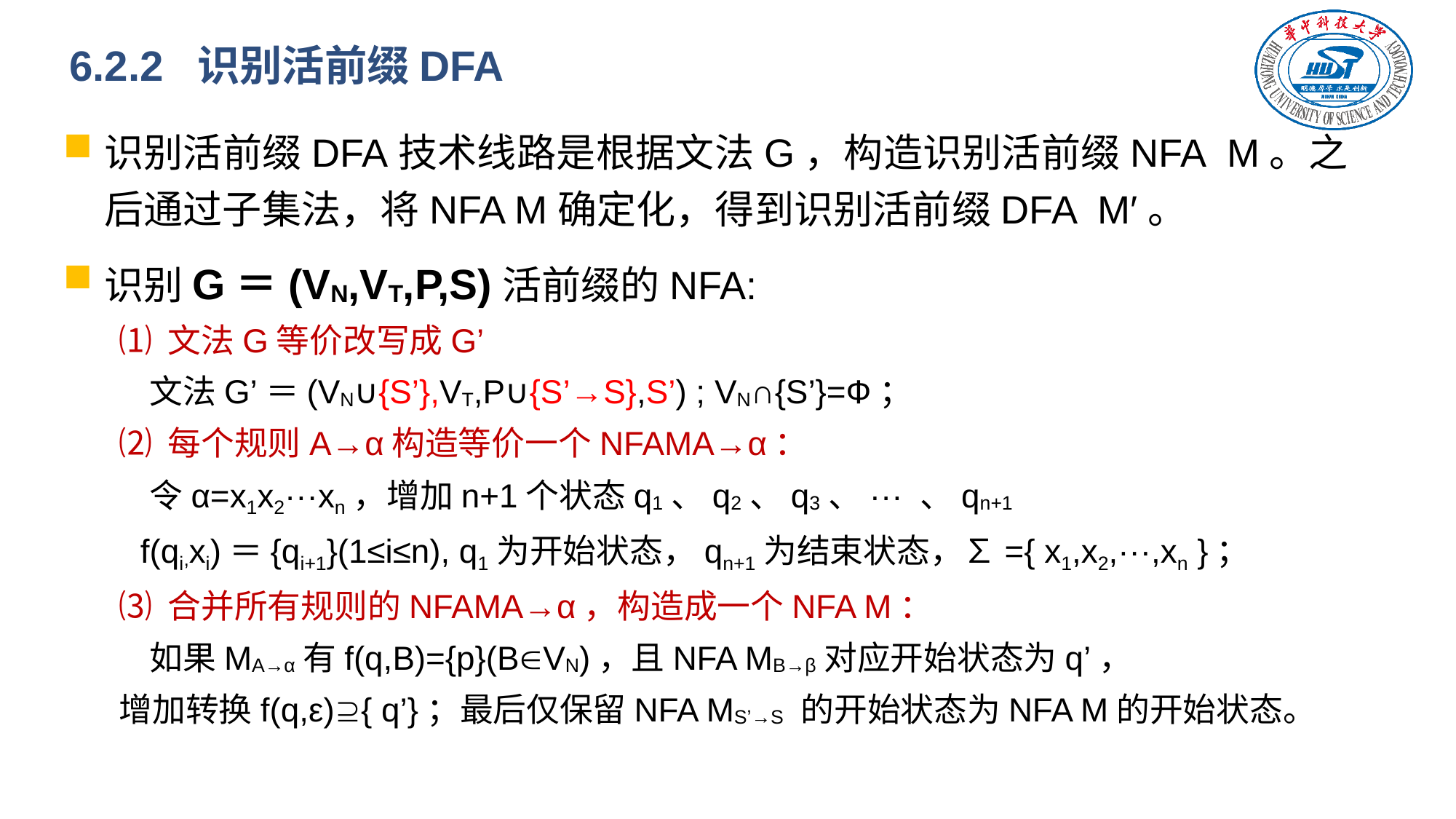

# 6.2.2  识别活前缀DFA
识别活前缀DFA技术线路是根据文法G，构造识别活前缀NFA  M。之后通过子集法，将NFA M确定化，得到识别活前缀DFA  M′。
识别G＝(VN,VT,P,S)活前缀的NFA:
⑴ 文法G等价改写成G’
   文法G’＝(VN∪{S’},VT,P∪{S’→S},S’) ; VN∩{S’}=Ф；
⑵ 每个规则A→α构造等价一个NFAMA→α：
   令α=x1x2···xn，增加n+1个状态q1、q2、q3、··· 、qn+1
    f(qi,xi)＝{qi+1}(1≤i≤n), q1为开始状态，qn+1为结束状态，∑={ x1,x2,···,xn }；
⑶ 合并所有规则的NFAMA→α，构造成一个NFA M：
   如果MA→α有f(q,B)={p}(B∈VN)，且NFA MB→β对应开始状态为q’，
增加转换f(q,ε)⊇{ q’}；最后仅保留NFA MS’→S 的开始状态为NFA M的开始状态。

31